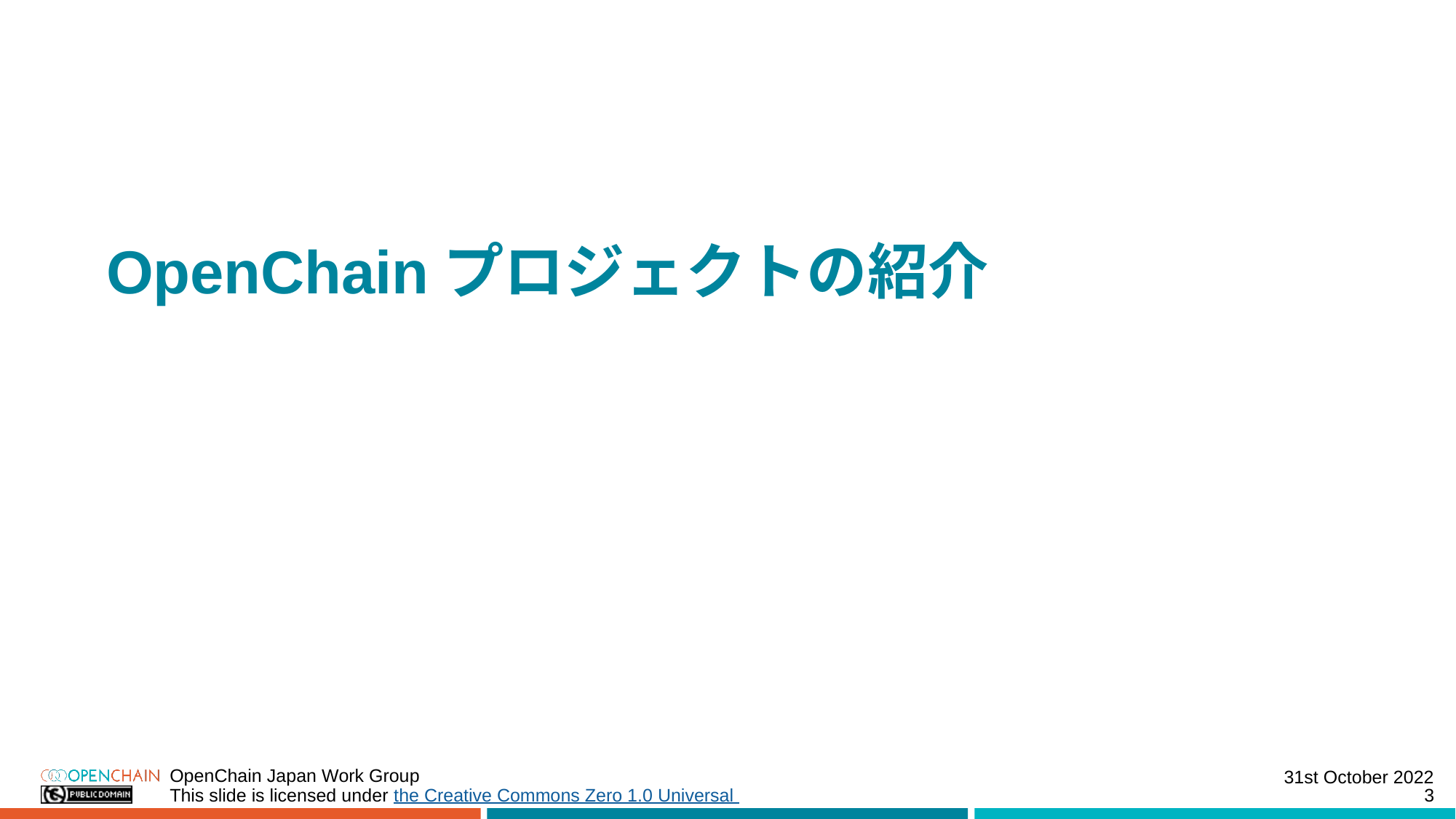

#
OpenChainプロジェクトの紹介
31st October 2022
OpenChain Japan Work Group
3